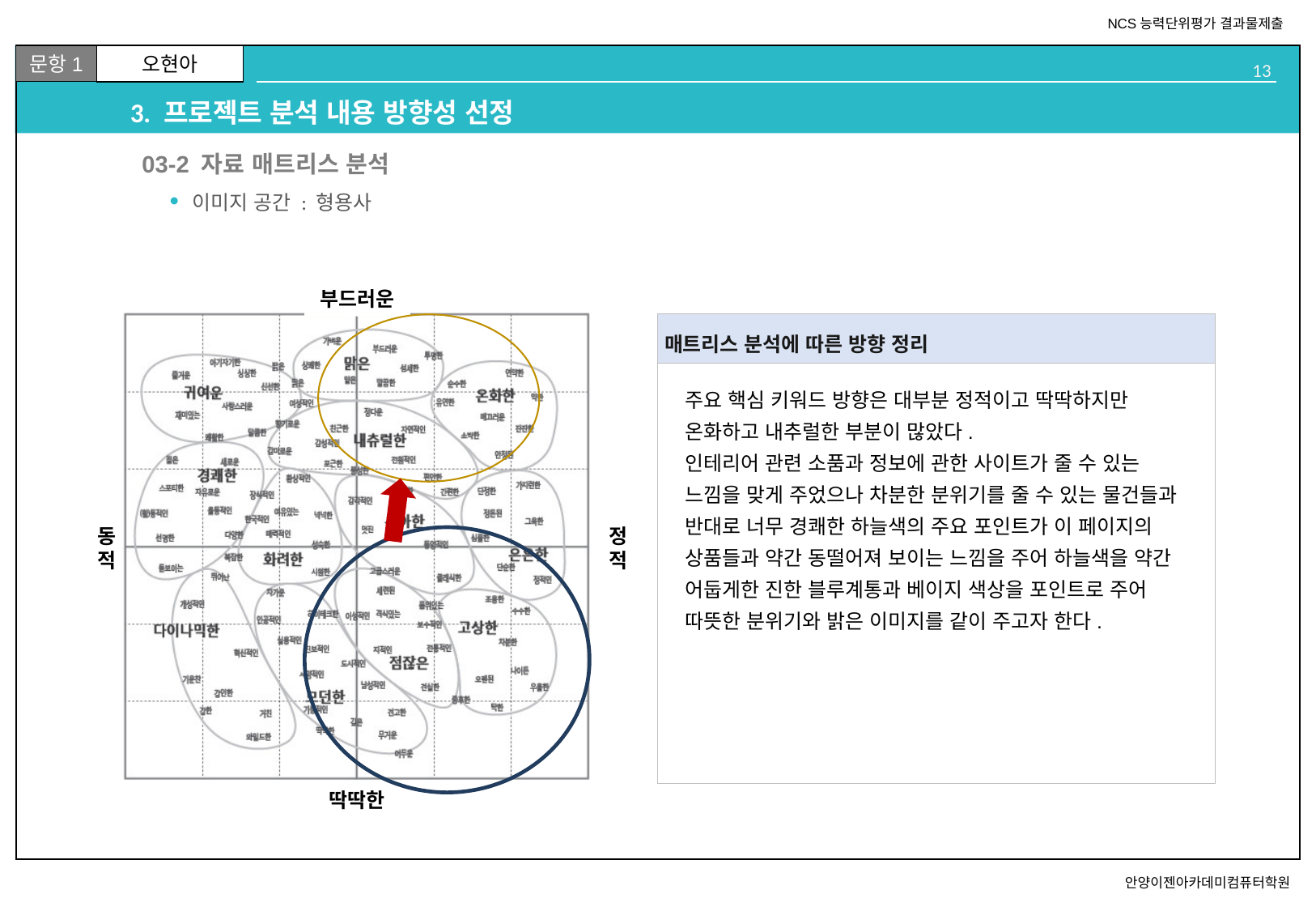

# 3. 프로젝트 분석 내용 방향성 선정
02
03-2 자료 매트리스 분석
이미지 공간 : 형용사

주요 핵심 키워드 방향은 대부분 정적이고 딱딱하지만 온화하고 내추럴한 부분이 많았다.
인테리어 관련 소품과 정보에 관한 사이트가 줄 수 있는 느낌을 맞게 주었으나 차분한 분위기를 줄 수 있는 물건들과 반대로 너무 경쾌한 하늘색의 주요 포인트가 이 페이지의 상품들과 약간 동떨어져 보이는 느낌을 주어 하늘색을 약간 어둡게한 진한 블루계통과 베이지 색상을 포인트로 주어 따뜻한 분위기와 밝은 이미지를 같이 주고자 한다.